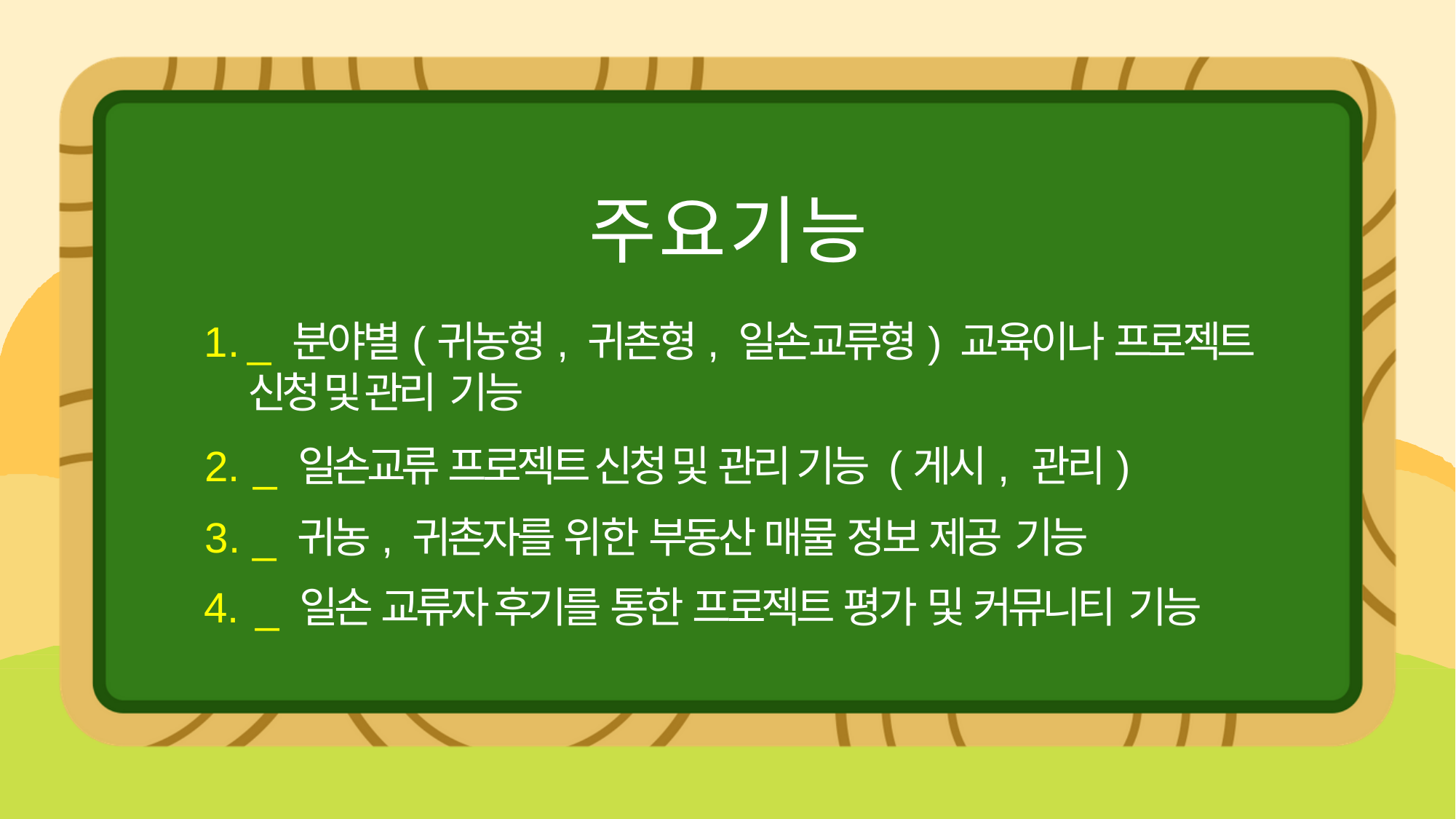

# 주요기능
_ 분야별(귀농형, 귀촌형, 일손교류형) 교육이나 프로젝트 신청 및 관리 기능
_ 일손교류 프로젝트 신청 및 관리 기능 (게시, 관리)
_ 귀농, 귀촌자를 위한 부동산 매물 정보 제공 기능
_ 일손 교류자 후기를 통한 프로젝트 평가 및 커뮤니티 기능